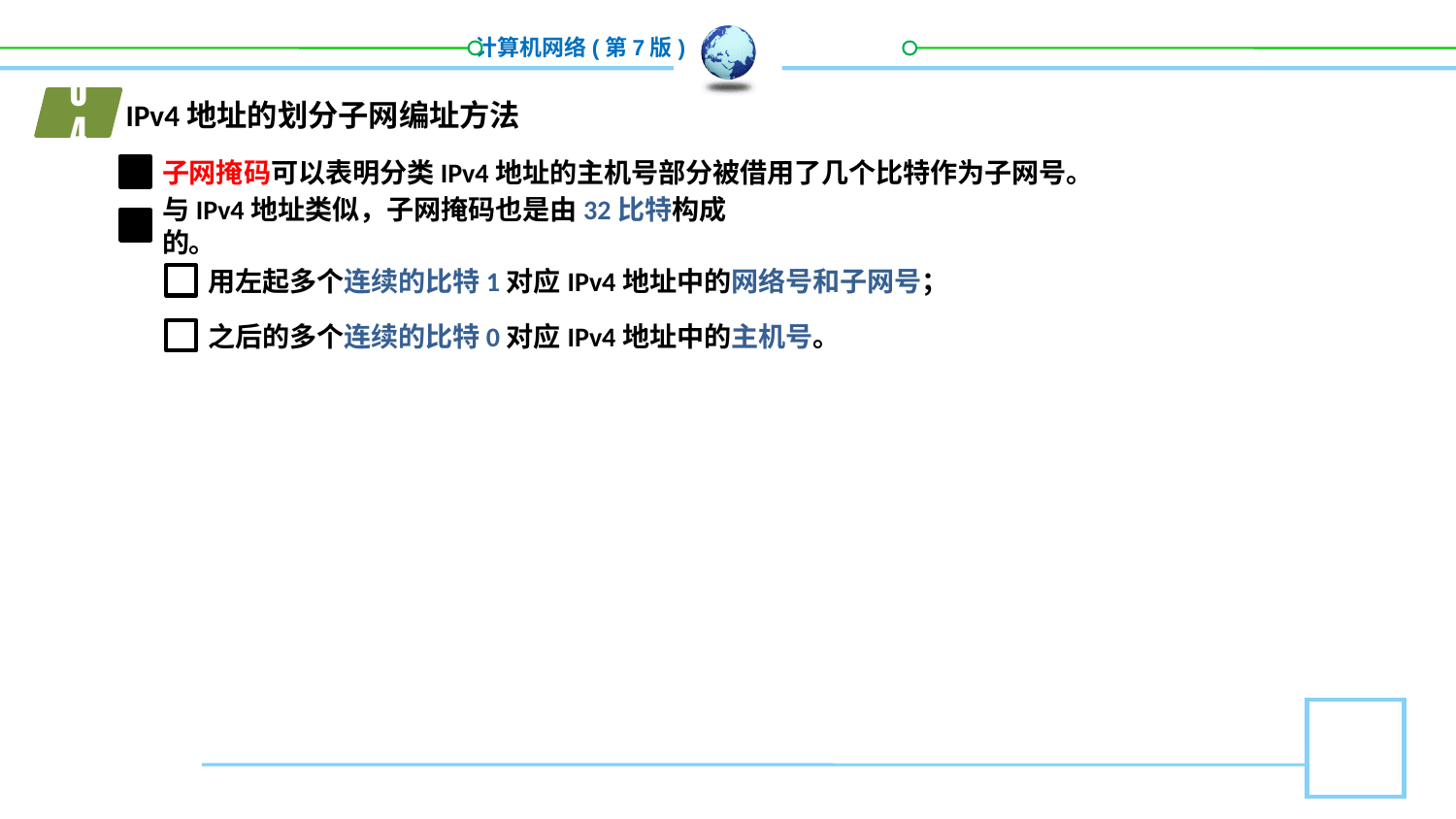

01
IPv4地址的划分子网编址方法
04
子网掩码可以表明分类IPv4地址的主机号部分被借用了几个比特作为子网号。

与IPv4地址类似，子网掩码也是由32比特构成的。

用左起多个连续的比特1对应IPv4地址中的网络号和子网号；

之后的多个连续的比特0对应IPv4地址中的主机号。